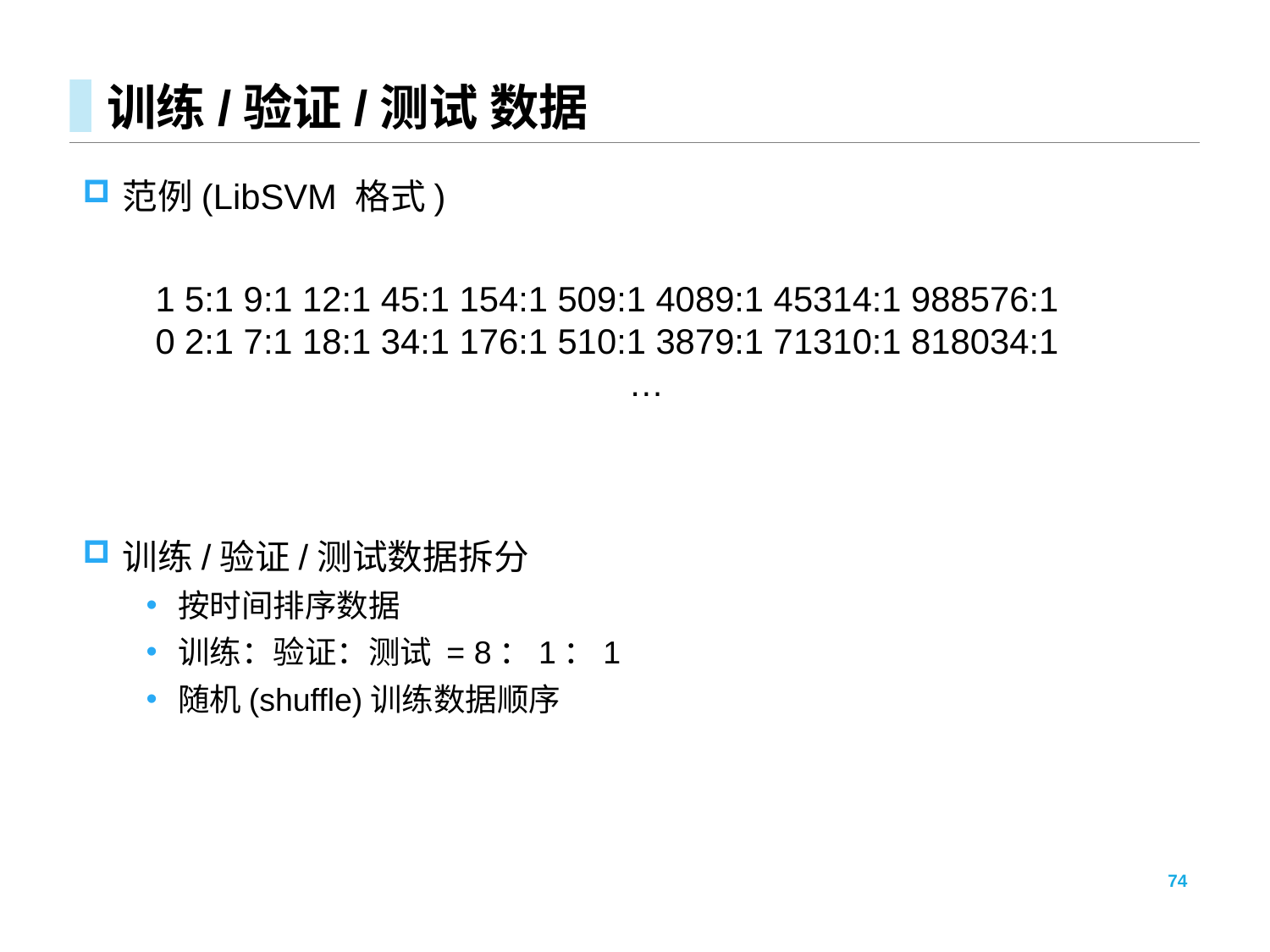

# 训练/验证/测试 数据
范例(LibSVM 格式)

训练/验证/测试数据拆分
按时间排序数据
训练：验证：测试 = 8：1：1
随机(shuffle)训练数据顺序

1 5:1 9:1 12:1 45:1 154:1 509:1 4089:1 45314:1 988576:1
0 2:1 7:1 18:1 34:1 176:1 510:1 3879:1 71310:1 818034:1
…

74